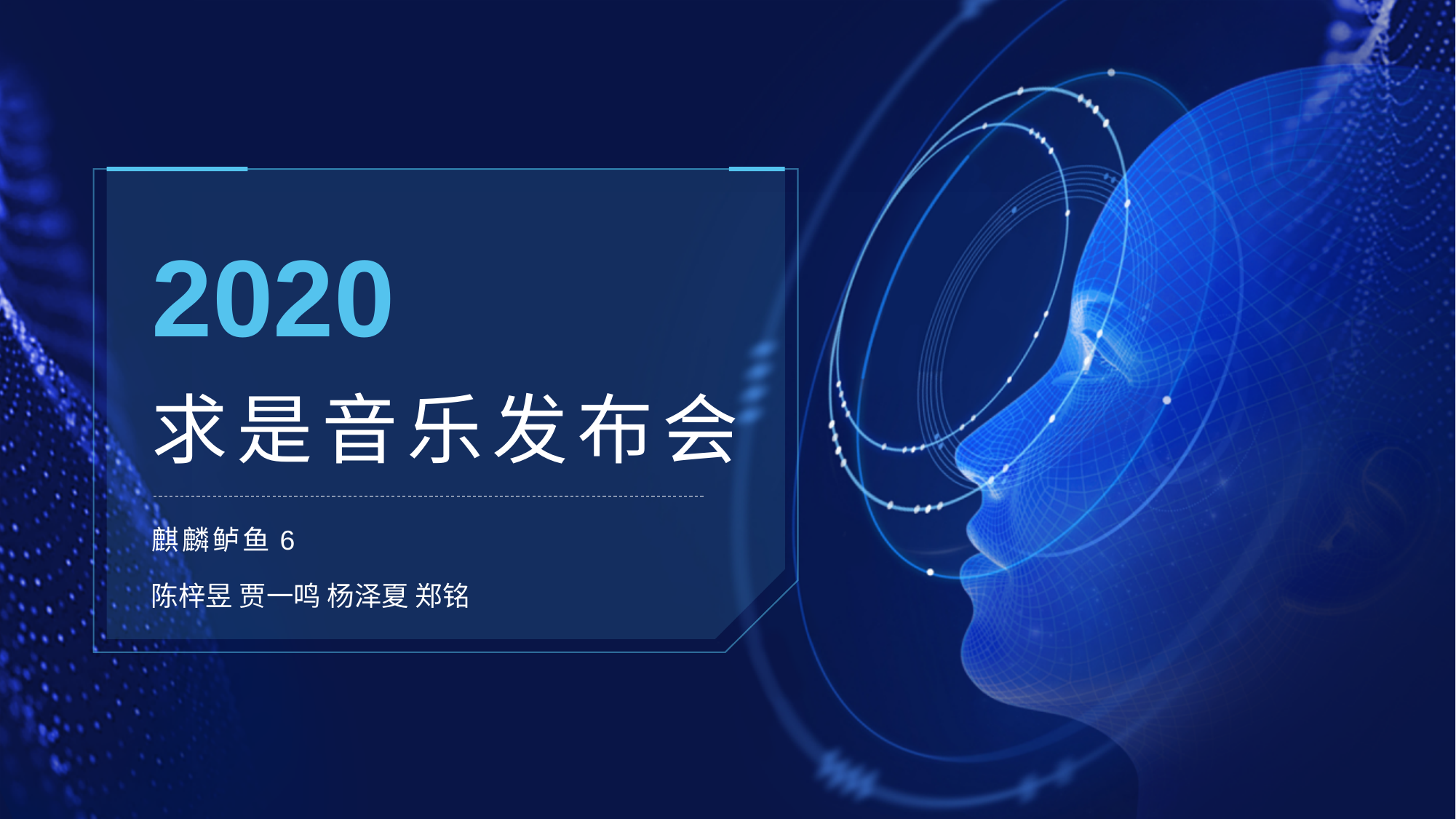

2020
# 求是音乐发布会
麒麟鲈鱼6

陈梓昱 贾一鸣 杨泽夏 郑铭